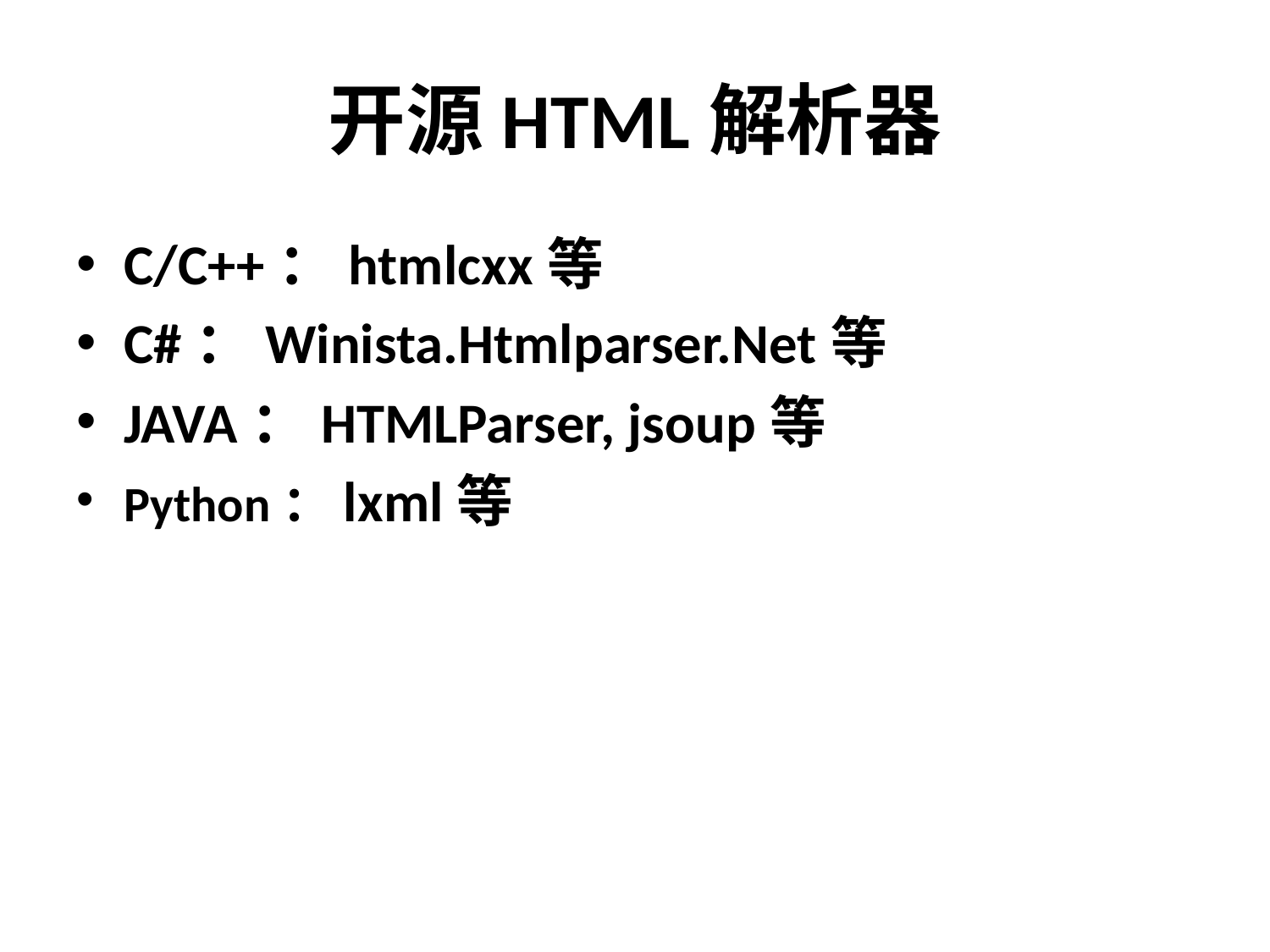

# 开源HTML解析器
C/C++：htmlcxx等
C#：Winista.Htmlparser.Net等
JAVA：HTMLParser, jsoup等
Python：lxml等